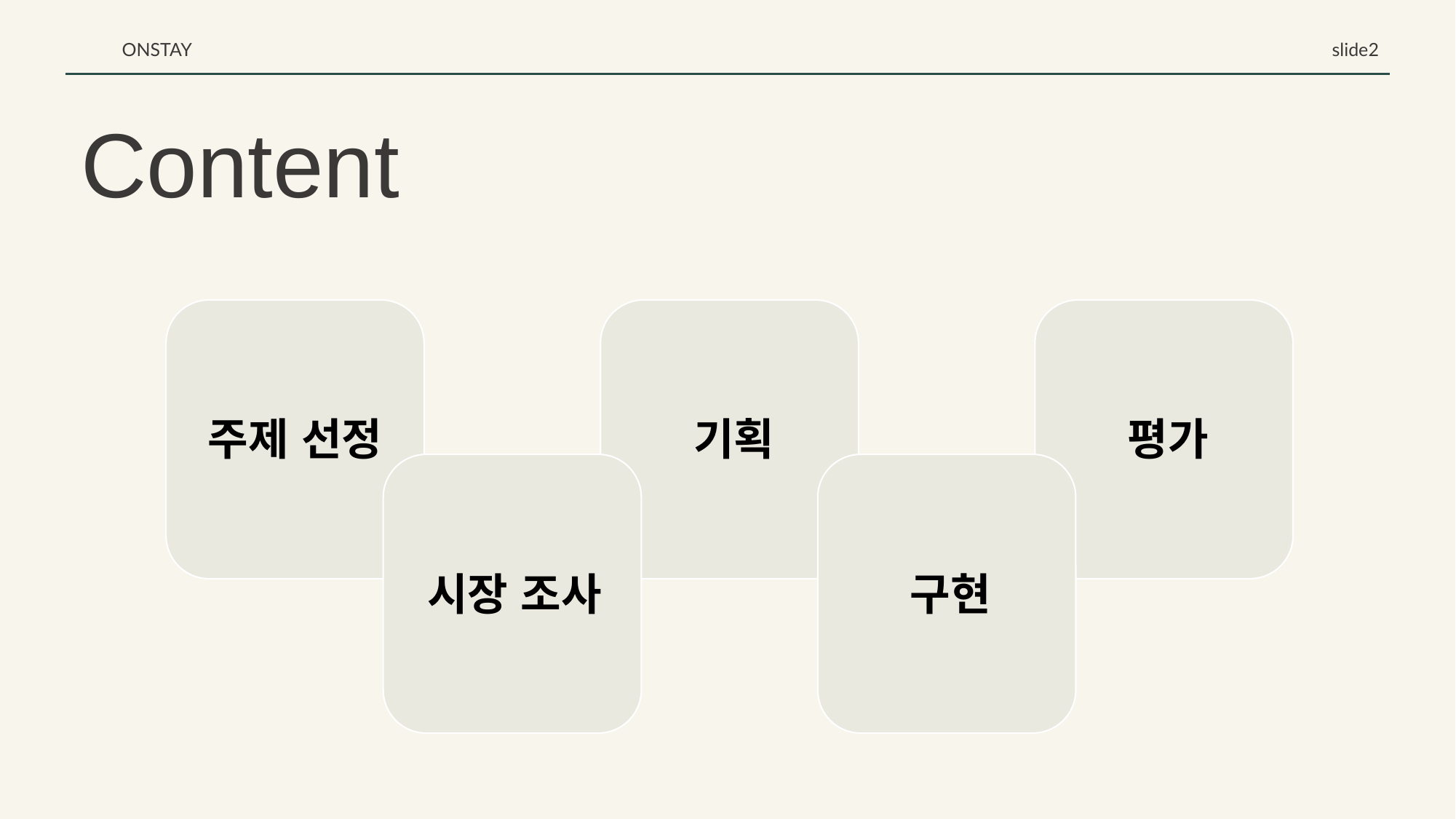

slide2
ONSTAY
Content

주제 선정
기획
평가

시장 조사
구현